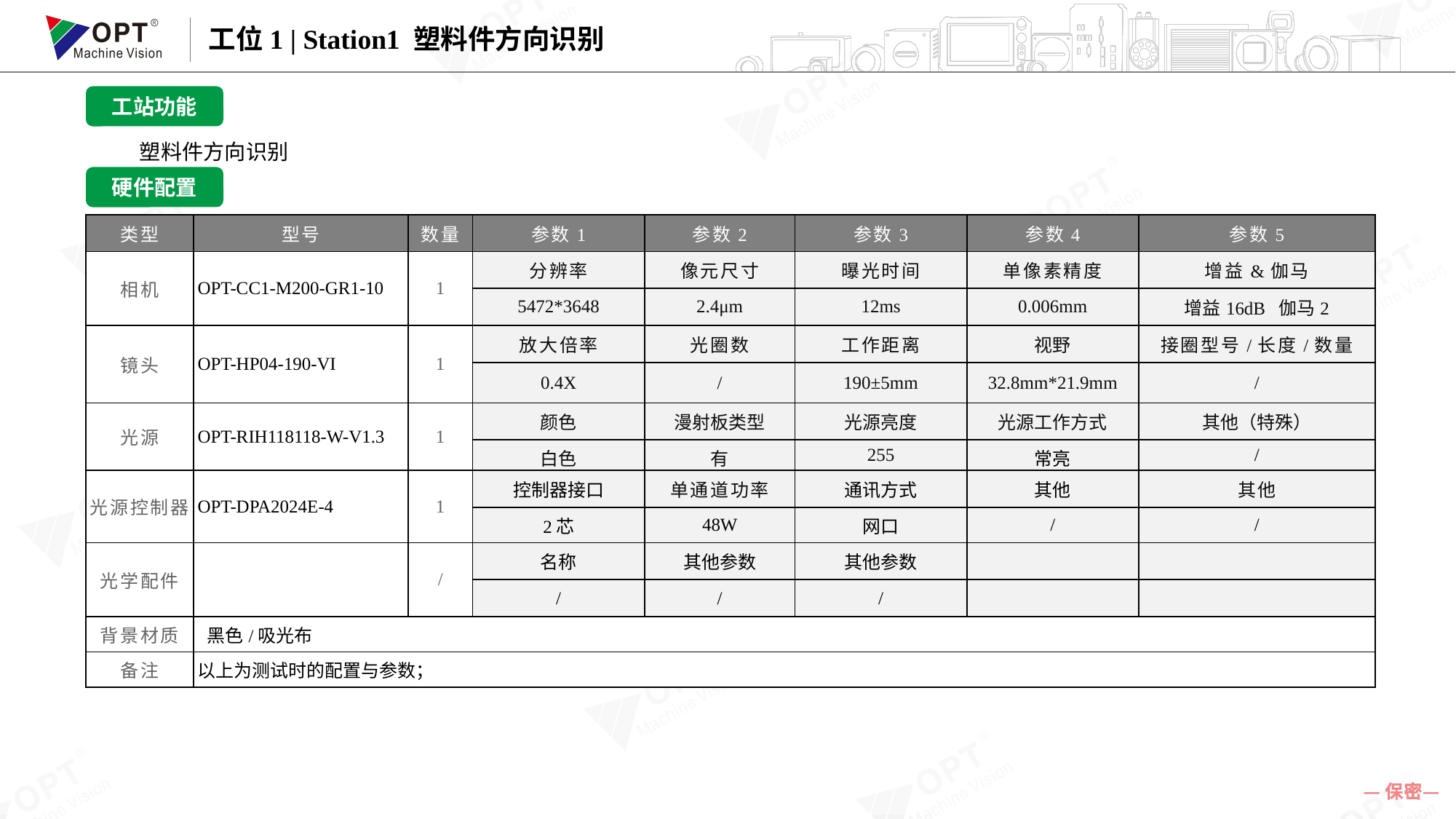

工位1 | Station1 塑料件方向识别
工站功能
塑料件方向识别
硬件配置
| 类型 | 型号 | 数量 | 参数1 | 参数2 | 参数3 | 参数4 | 参数5 |
| --- | --- | --- | --- | --- | --- | --- | --- |
| 相机 | OPT-CC1-M200-GR1-10 | 1 | 分辨率 | 像元尺寸 | 曝光时间 | 单像素精度 | 增益&伽马 |
|  |  |  | 5472\*3648 | 2.4μm | 12ms | 0.006mm | 增益16dB 伽马2 |
| 镜头 | OPT-HP04-190-VI | 1 | 放大倍率 | 光圈数 | 工作距离 | 视野 | 接圈型号/长度/数量 |
|  |  |  | 0.4X | / | 190±5mm | 32.8mm\*21.9mm | / |
| 光源 | OPT-RIH118118-W-V1.3 | 1 | 颜色 | 漫射板类型 | 光源亮度 | 光源工作方式 | 其他（特殊） |
|  |  |  | 白色 | 有 | 255 | 常亮 | / |
| 光源控制器 | OPT-DPA2024E-4 | 1 | 控制器接口 | 单通道功率 | 通讯方式 | 其他 | 其他 |
|  |  |  | 2芯 | 48W | 网口 | / | / |
| 光学配件 |  | / | 名称 | 其他参数 | 其他参数 |  |  |
|  |  |  | / | / | / |  |  |
| 背景材质 | 黑色/吸光布 |  |  |  |  |  |  |
| 备注 | 以上为测试时的配置与参数； |  |  |  |  |  |  |